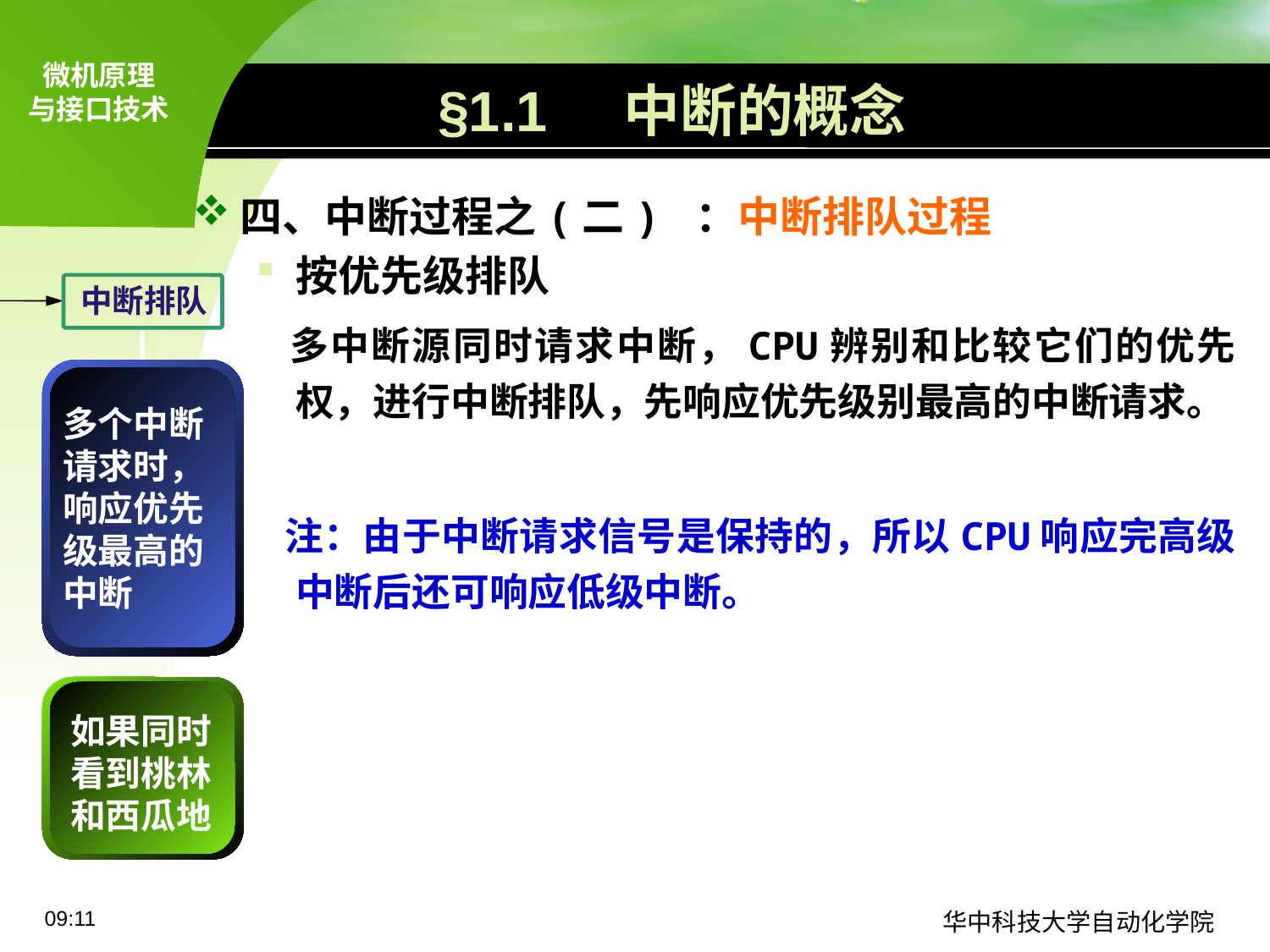

# §1.1    中断的概念
四、中断过程之(二) ：中断排队过程
按优先级排队
  多中断源同时请求中断，CPU辨别和比较它们的优先权，进行中断排队，先响应优先级别最高的中断请求。

  注：由于中断请求信号是保持的，所以CPU响应完高级中断后还可响应低级中断。

中断排队

多个中断请求时，响应优先级最高的中断

如果同时看到桃林和西瓜地
09:11
华中科技大学自动化学院